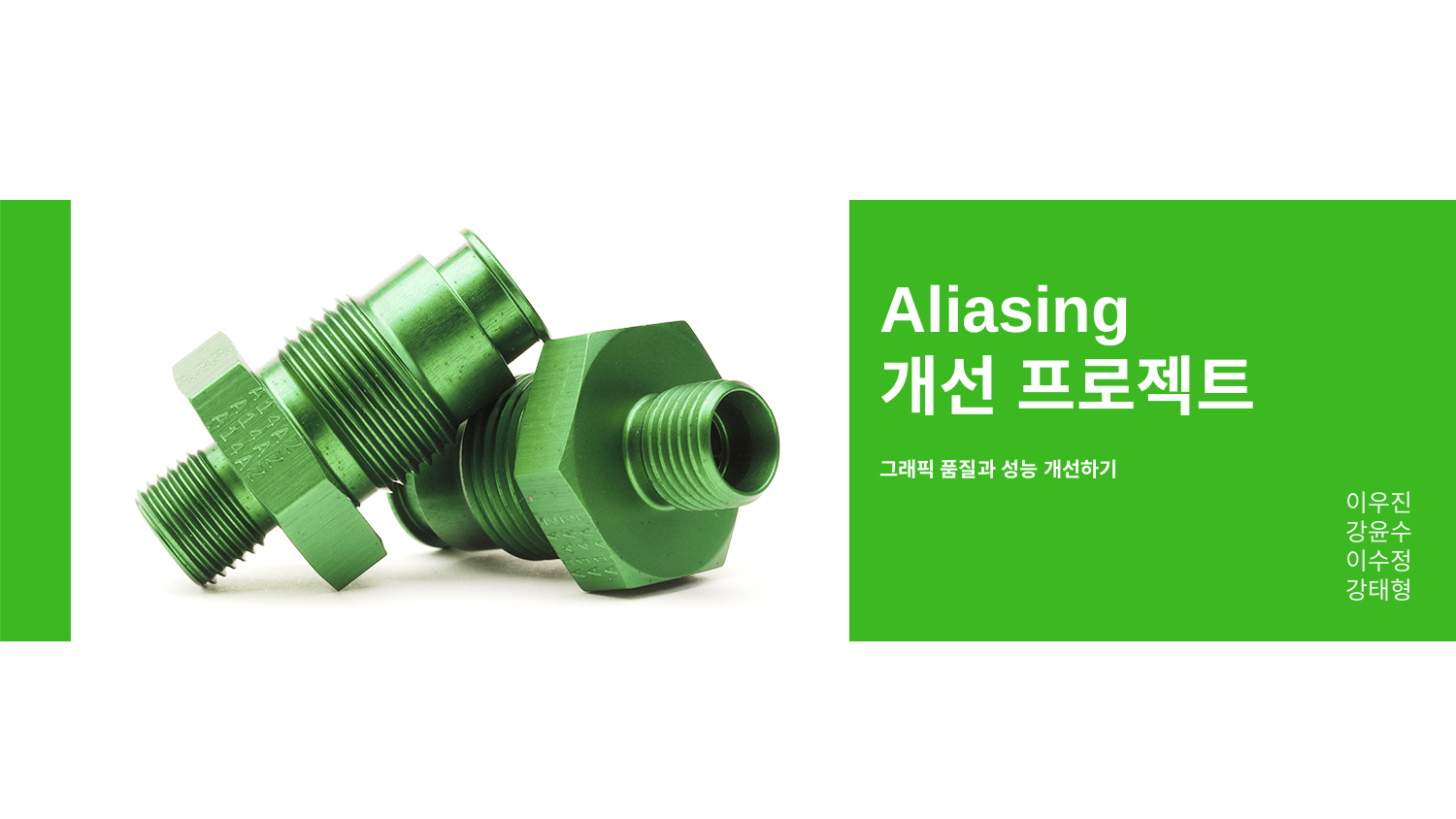

Aliasing
개선 프로젝트
그래픽 품질과 성능 개선하기
이우진
강윤수
이수정
강태형